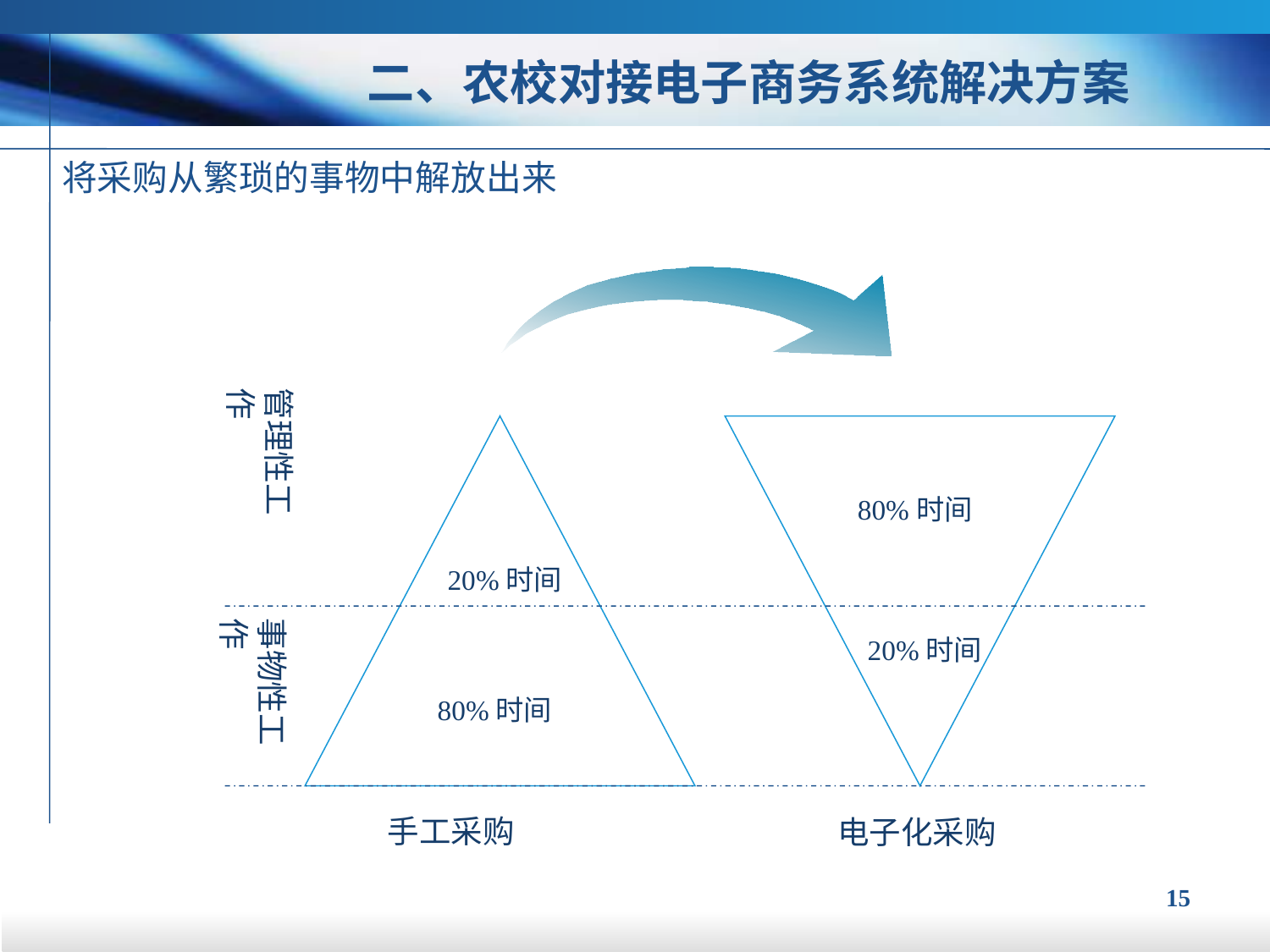

二、农校对接电子商务系统解决方案
将采购从繁琐的事物中解放出来

管理性工作

80%时间
20%时间
事物性工作

20%时间
80%时间

手工采购
电子化采购